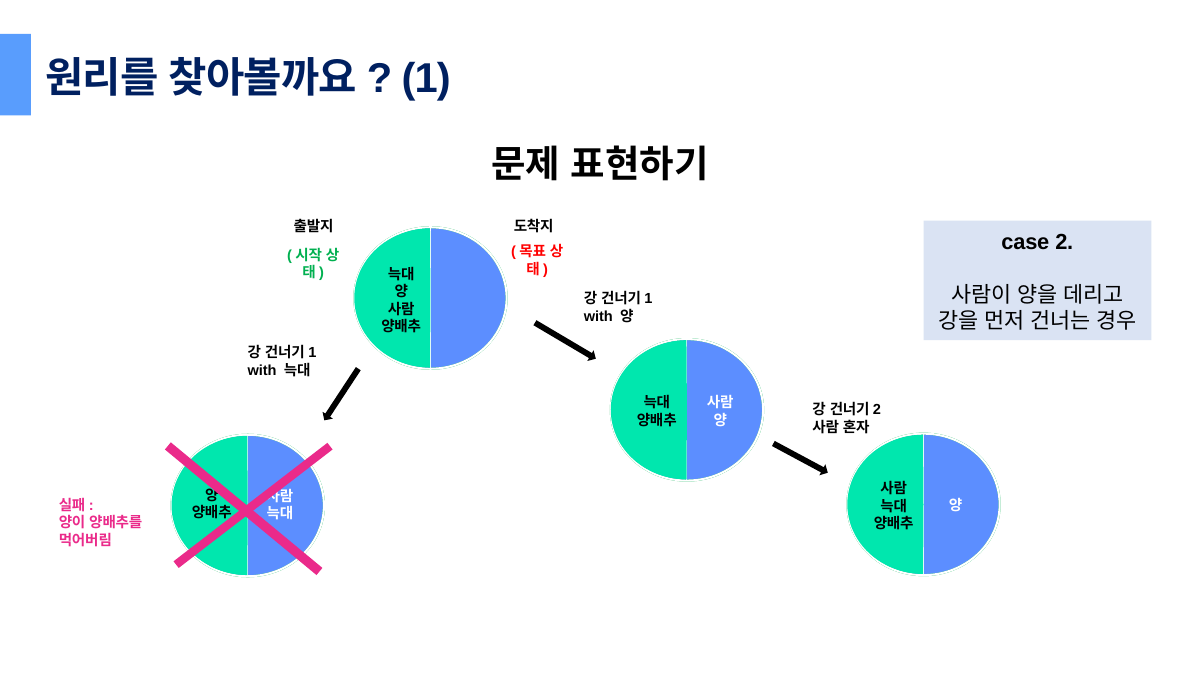

원리를 찾아볼까요? (1)
문제 표현하기
출발지
도착지
case 2.

사람이 양을 데리고
강을 먼저 건너는 경우

(목표 상태)
(시작 상태)
늑대
양
사람
양배추
강 건너기1
with 양
강 건너기1
with 늑대

사람
양
늑대
양배추

강 건너기2
사람 혼자

사람
늑대
사람
늑대
양배추
양
양배추
사람
늑대
양
실패:
양이 양배추를
먹어버림